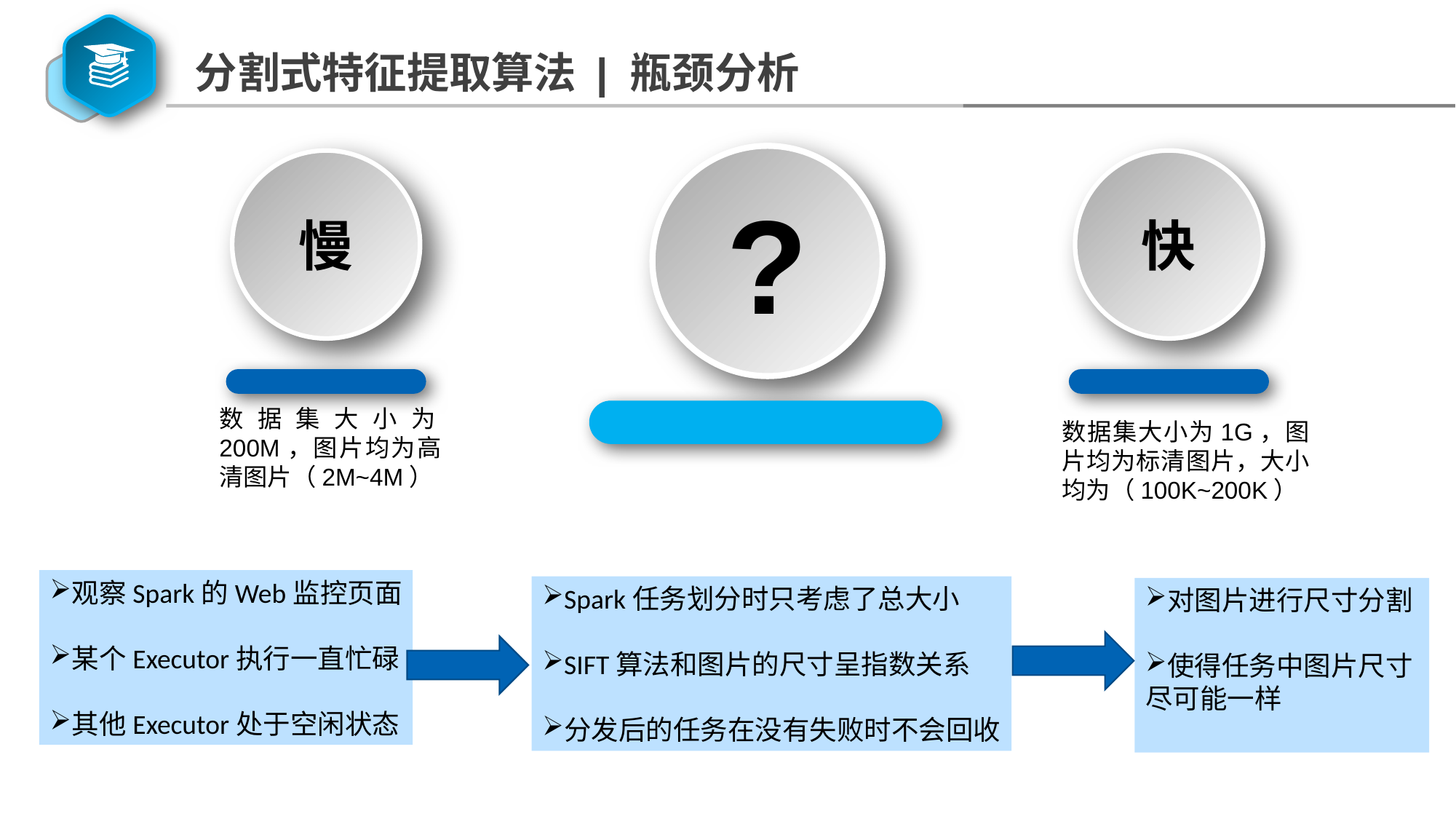

分割式特征提取算法 | 瓶颈分析

?
慢
快

数据集大小为200M，图片均为高清图片（2M~4M）

数据集大小为1G，图片均为标清图片，大小均为（100K~200K）
观察Spark的Web监控页面

某个Executor执行一直忙碌

其他Executor处于空闲状态
Spark任务划分时只考虑了总大小

SIFT算法和图片的尺寸呈指数关系

分发后的任务在没有失败时不会回收
对图片进行尺寸分割

使得任务中图片尺寸尽可能一样